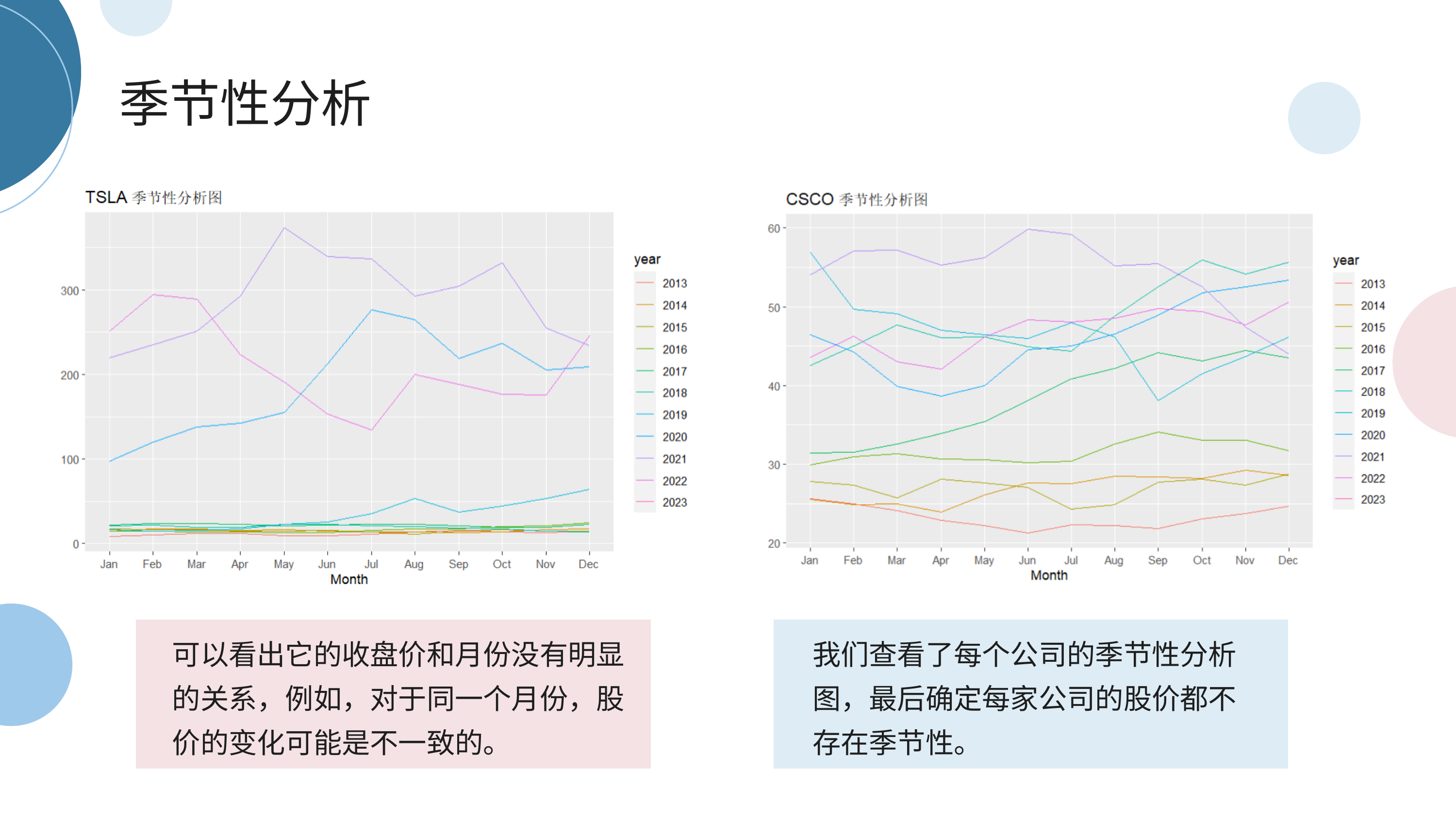

季节性分析

可以看出它的收盘价和月份没有明显的关系，例如，对于同一个月份，股价的变化可能是不一致的。
我们查看了每个公司的季节性分析图，最后确定每家公司的股价都不存在季节性。